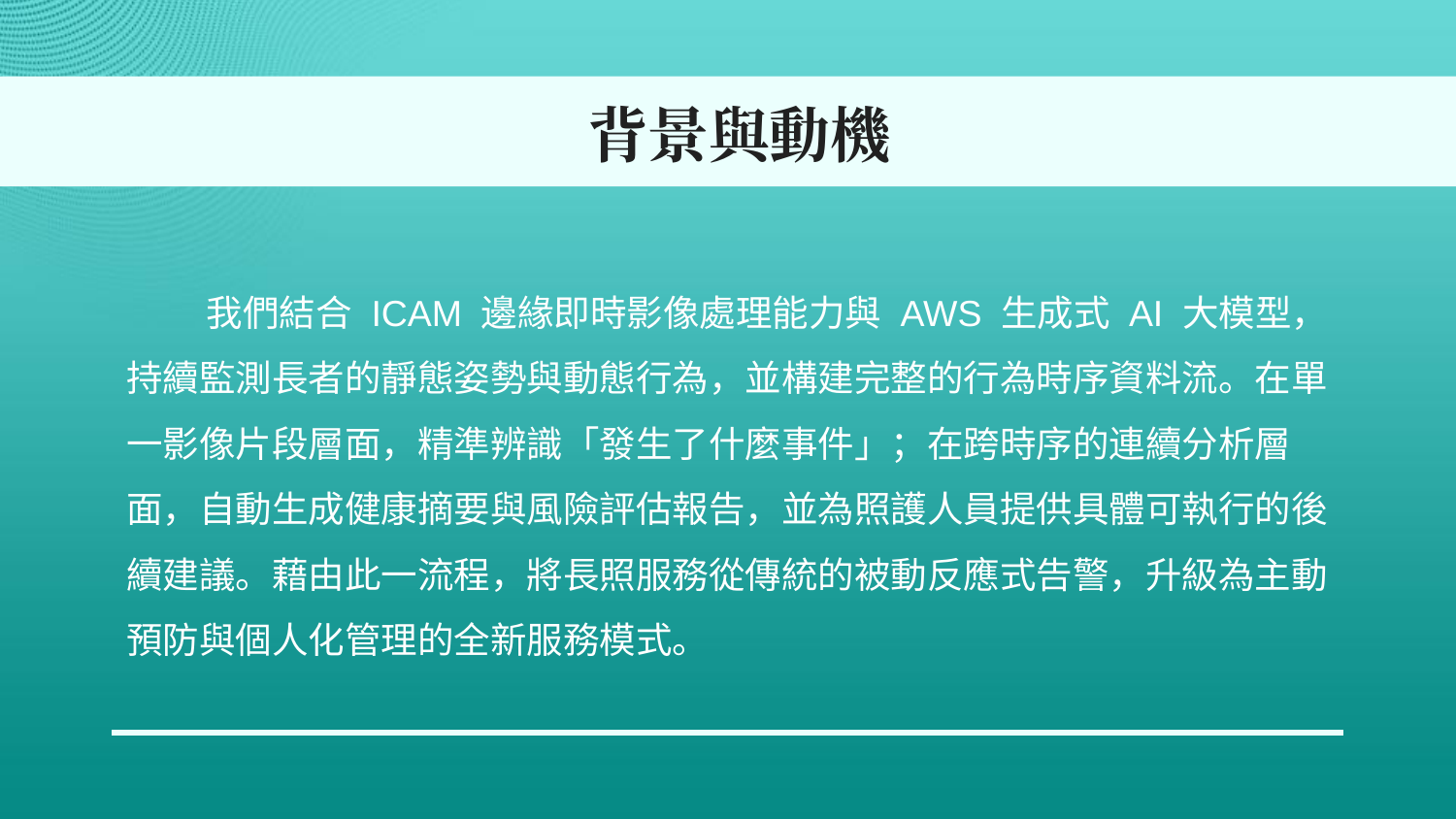

# 背景與動機
       我們結合 ICAM 邊緣即時影像處理能力與 AWS 生成式 AI 大模型，持續監測長者的靜態姿勢與動態行為，並構建完整的行為時序資料流。在單一影像片段層面，精準辨識「發生了什麼事件」；在跨時序的連續分析層面，自動生成健康摘要與風險評估報告，並為照護人員提供具體可執行的後續建議。藉由此一流程，將長照服務從傳統的被動反應式告警，升級為主動預防與個人化管理的全新服務模式。